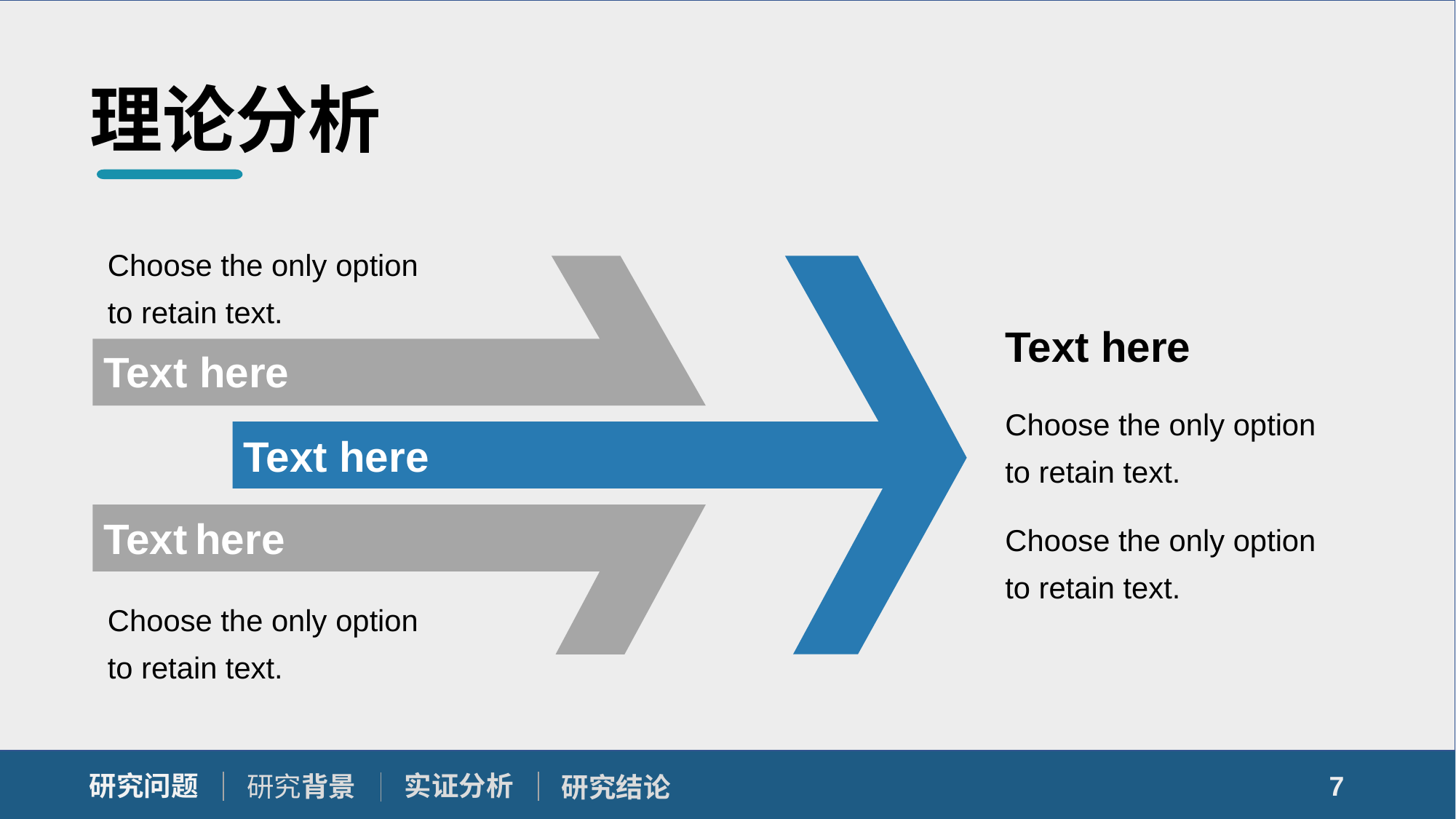

理论分析
Choose the only option to retain text.
Text here
Text here
Choose the only option to retain text.
Text here
Choose the only option to retain text.
Text here
Choose the only option to retain text.
7